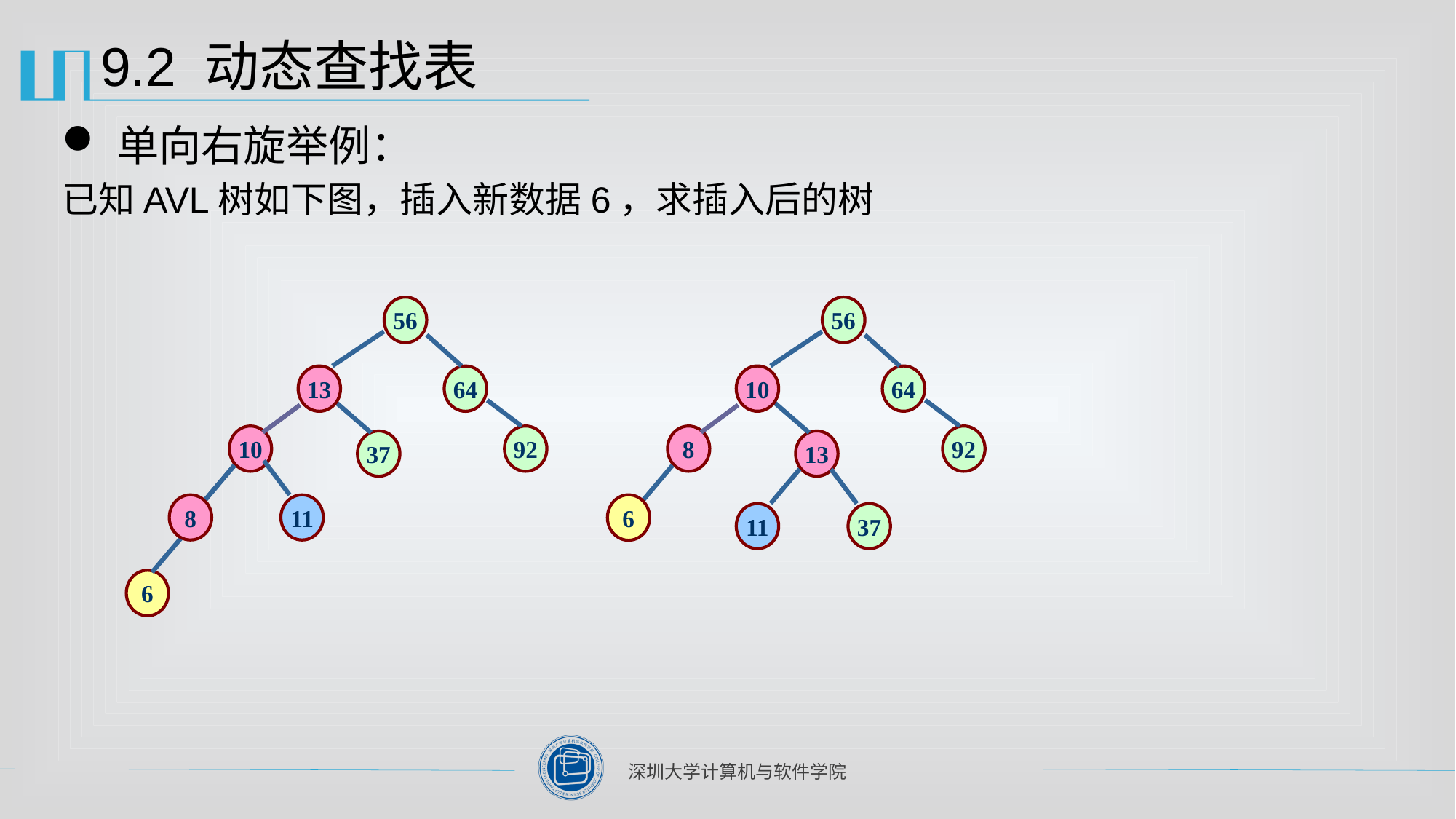

# 9.2 动态查找表
单向右旋举例：
已知AVL树如下图，插入新数据6，求插入后的树

56

10
64

8
92
13

6
11
37
56

13
64

10
92
37

8
11

6

68